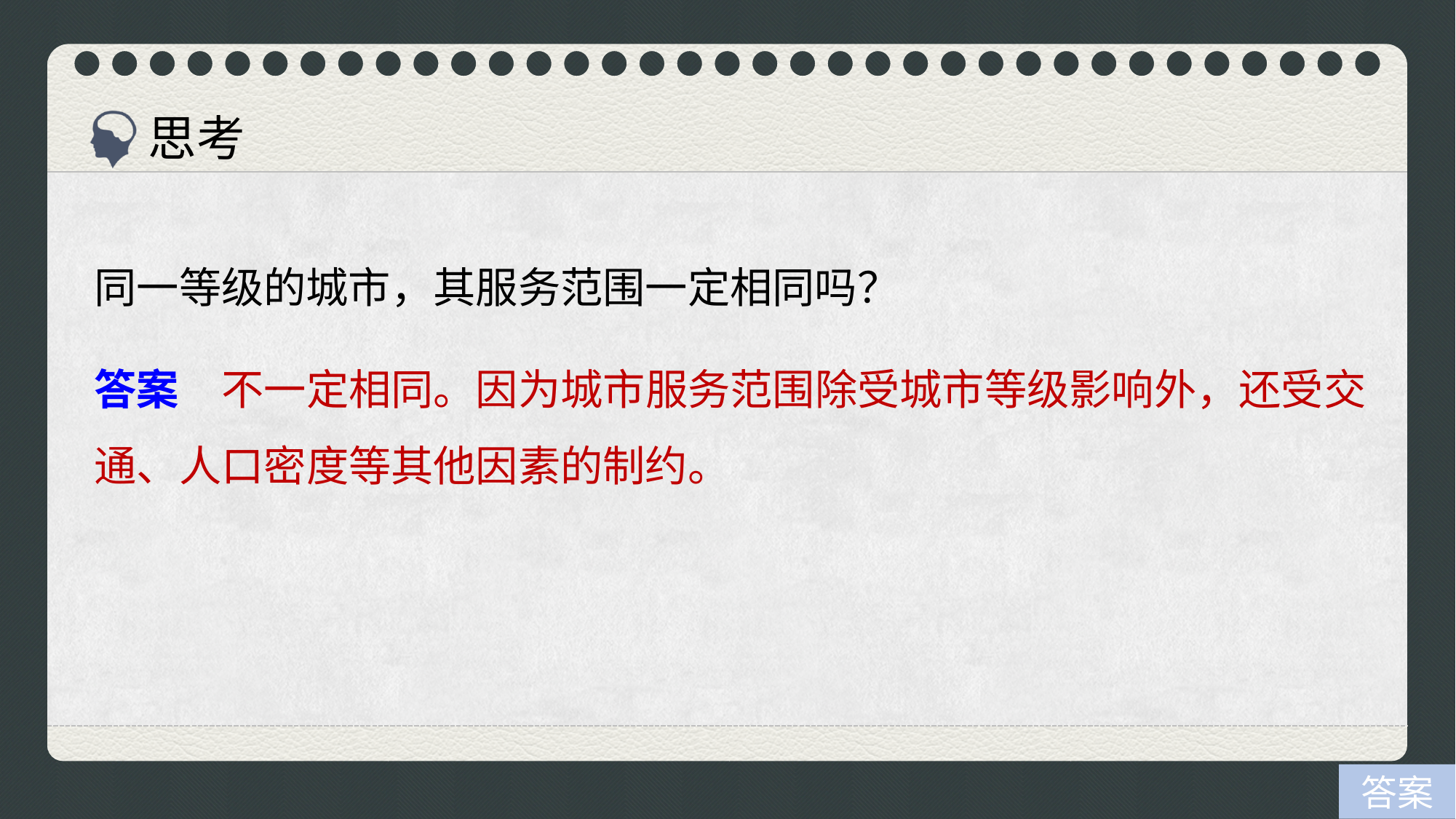

同一等级的城市，其服务范围一定相同吗？
答案　不一定相同。因为城市服务范围除受城市等级影响外，还受交通、人口密度等其他因素的制约。
答案